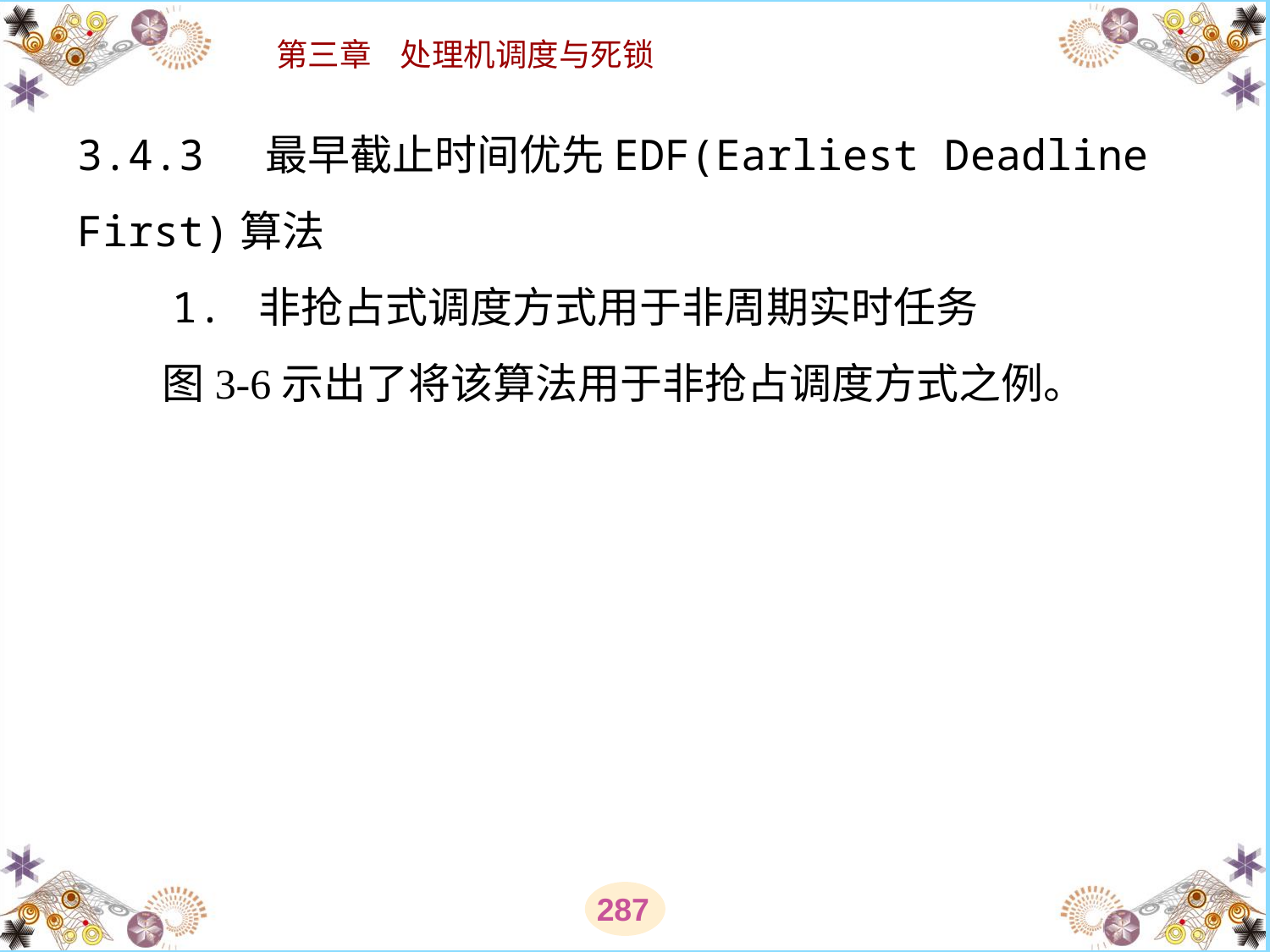

# 3.4.3  最早截止时间优先EDF(Earliest Deadline First)算法 　　1. 非抢占式调度方式用于非周期实时任务 　　图3-6示出了将该算法用于非抢占调度方式之例。